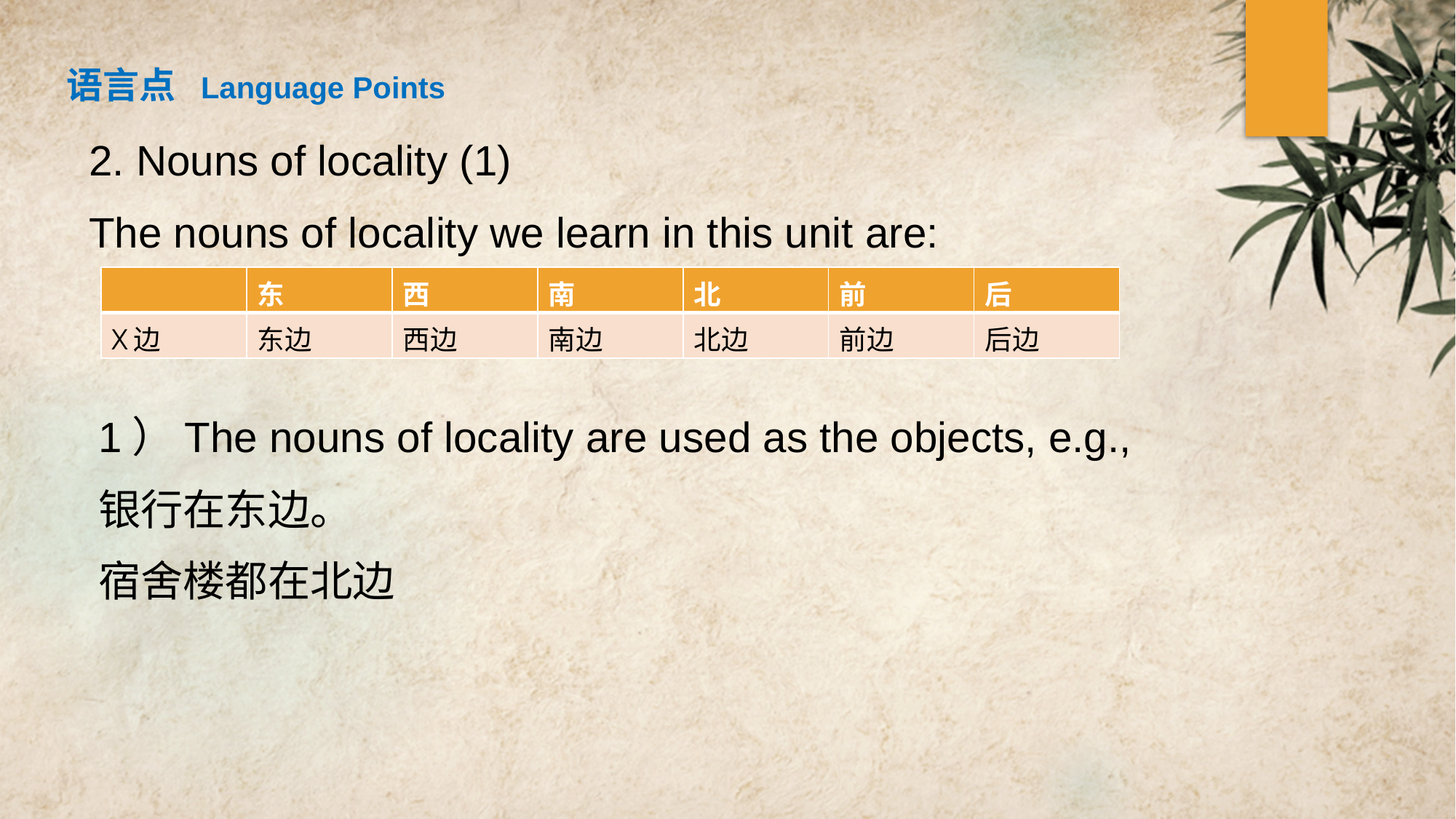

语言点  Language Points
2. Nouns of locality (1)
The nouns of locality we learn in this unit are:
|  | 东 | 西 | 南 | 北 | 前 | 后 |
| --- | --- | --- | --- | --- | --- | --- |
| X边 | 东边 | 西边 | 南边 | 北边 | 前边 | 后边 |
1）The nouns of locality are used as the objects, e.g.,
银行在东边。
宿舍楼都在北边